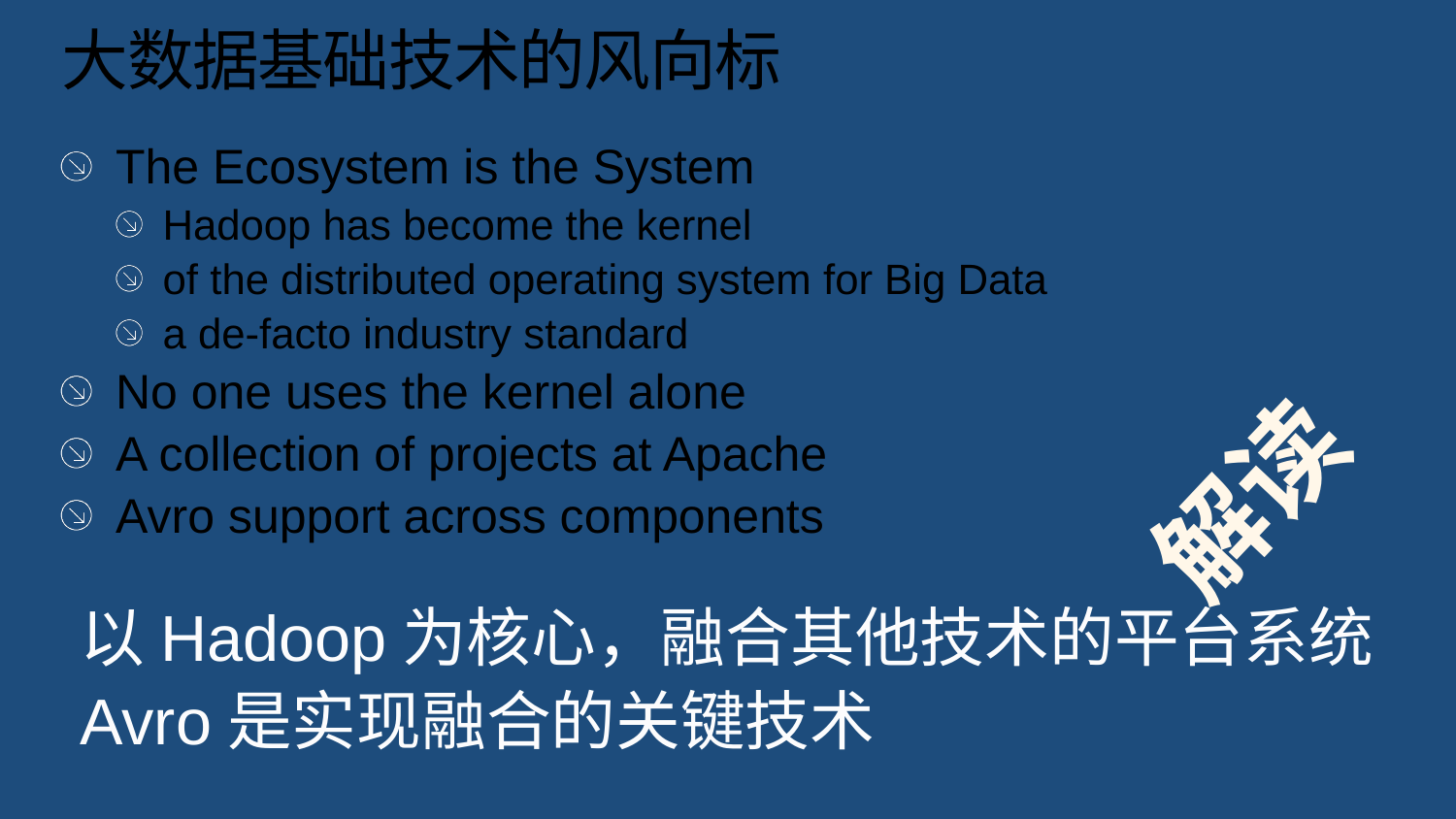

# 大数据基础技术的风向标
The Ecosystem is the System
Hadoop has become the kernel
of the distributed operating system for Big Data
a de-facto industry standard
No one uses the kernel alone
A collection of projects at Apache
Avro support across components
解读
以Hadoop为核心，融合其他技术的平台系统
Avro是实现融合的关键技术